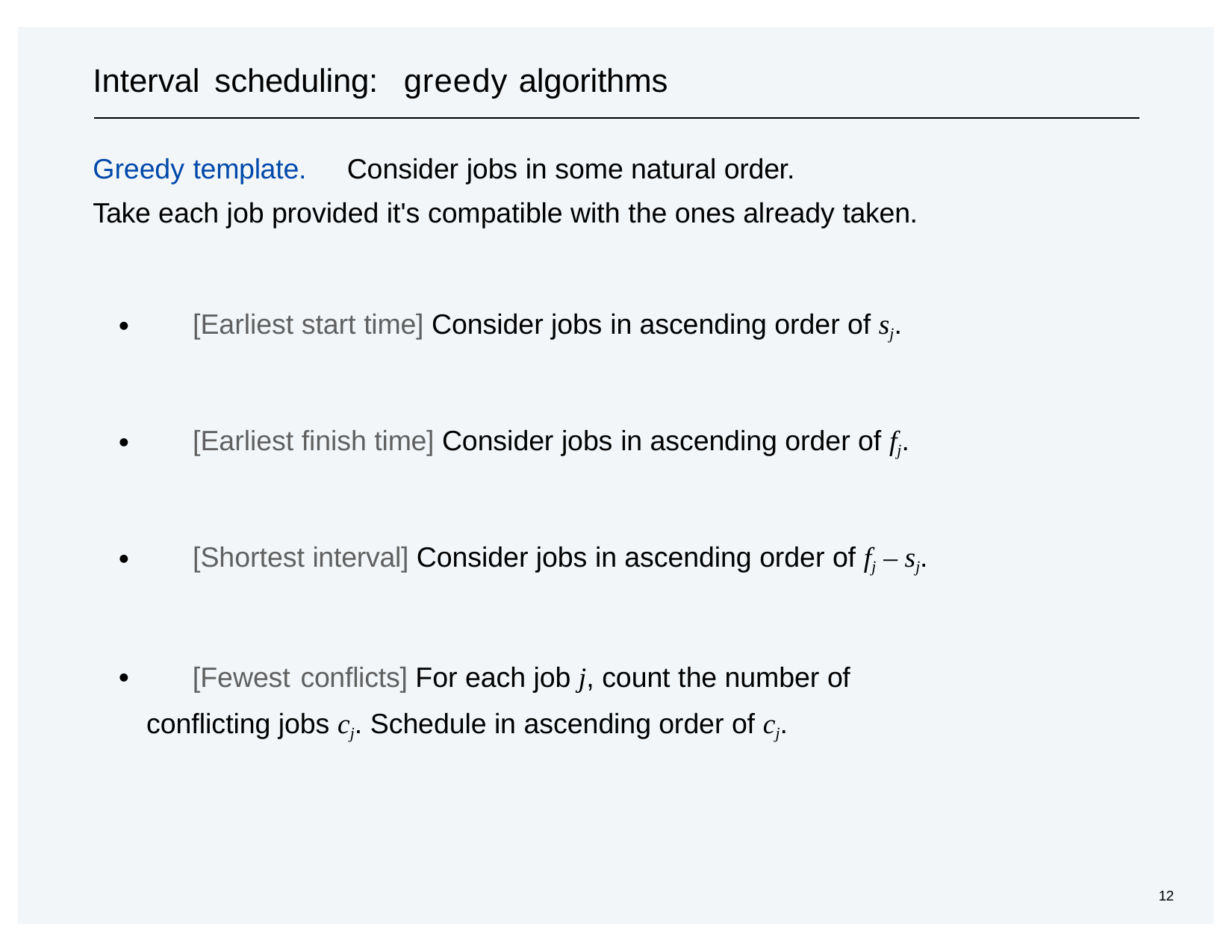

# Interval scheduling:	greedy algorithms

Greedy template.	Consider jobs in some natural order.
Take each job provided it's compatible with the ones already taken.
・[Earliest start time] Consider jobs in ascending order of sj.
・[Earliest finish time] Consider jobs in ascending order of fj.
・[Shortest interval] Consider jobs in ascending order of fj – sj.
・[Fewest conflicts] For each job j, count the number of conflicting jobs cj. Schedule in ascending order of cj.
12